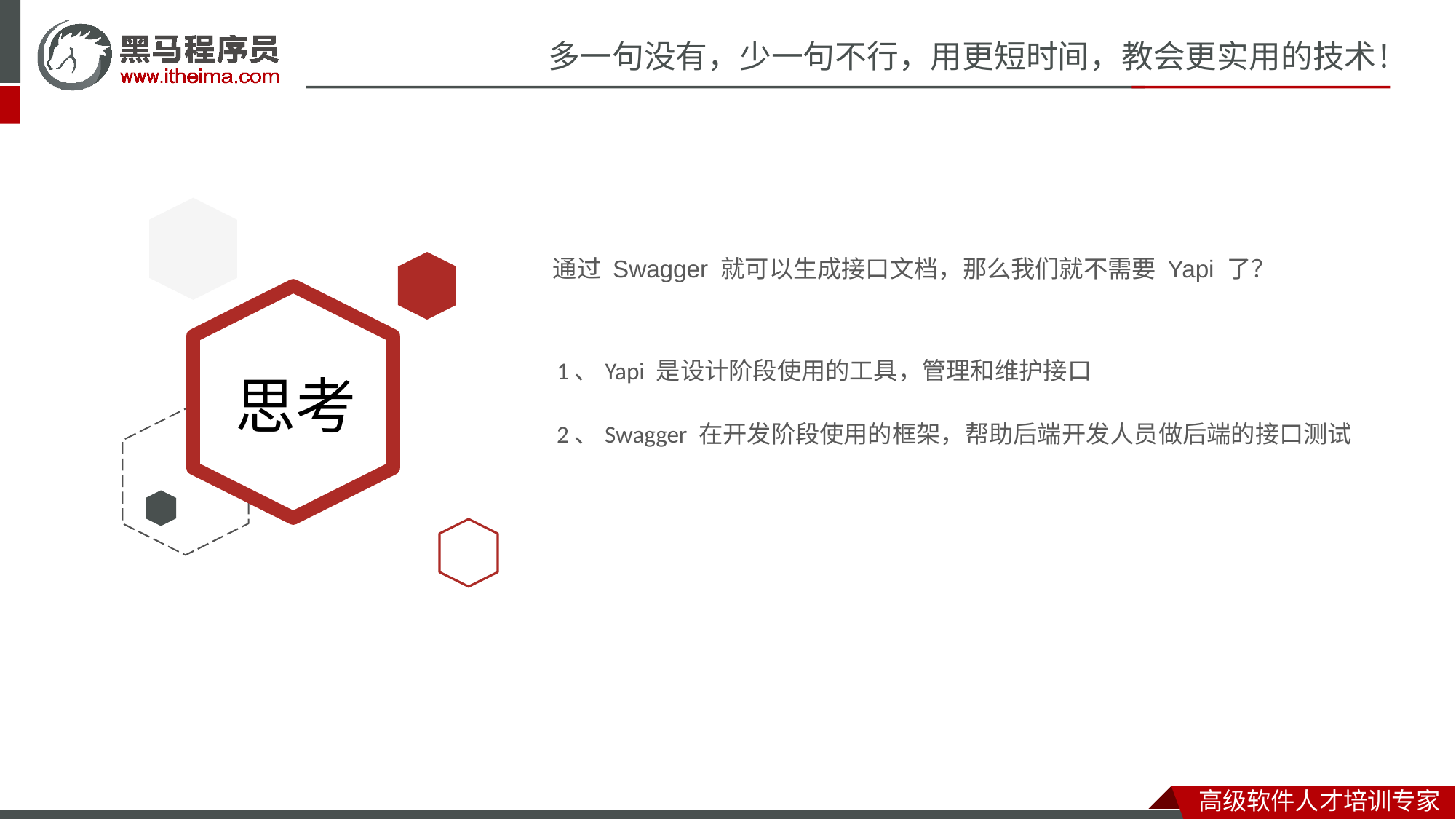

通过 Swagger 就可以生成接口文档，那么我们就不需要 Yapi 了？
1、Yapi 是设计阶段使用的工具，管理和维护接口
2、Swagger 在开发阶段使用的框架，帮助后端开发人员做后端的接口测试